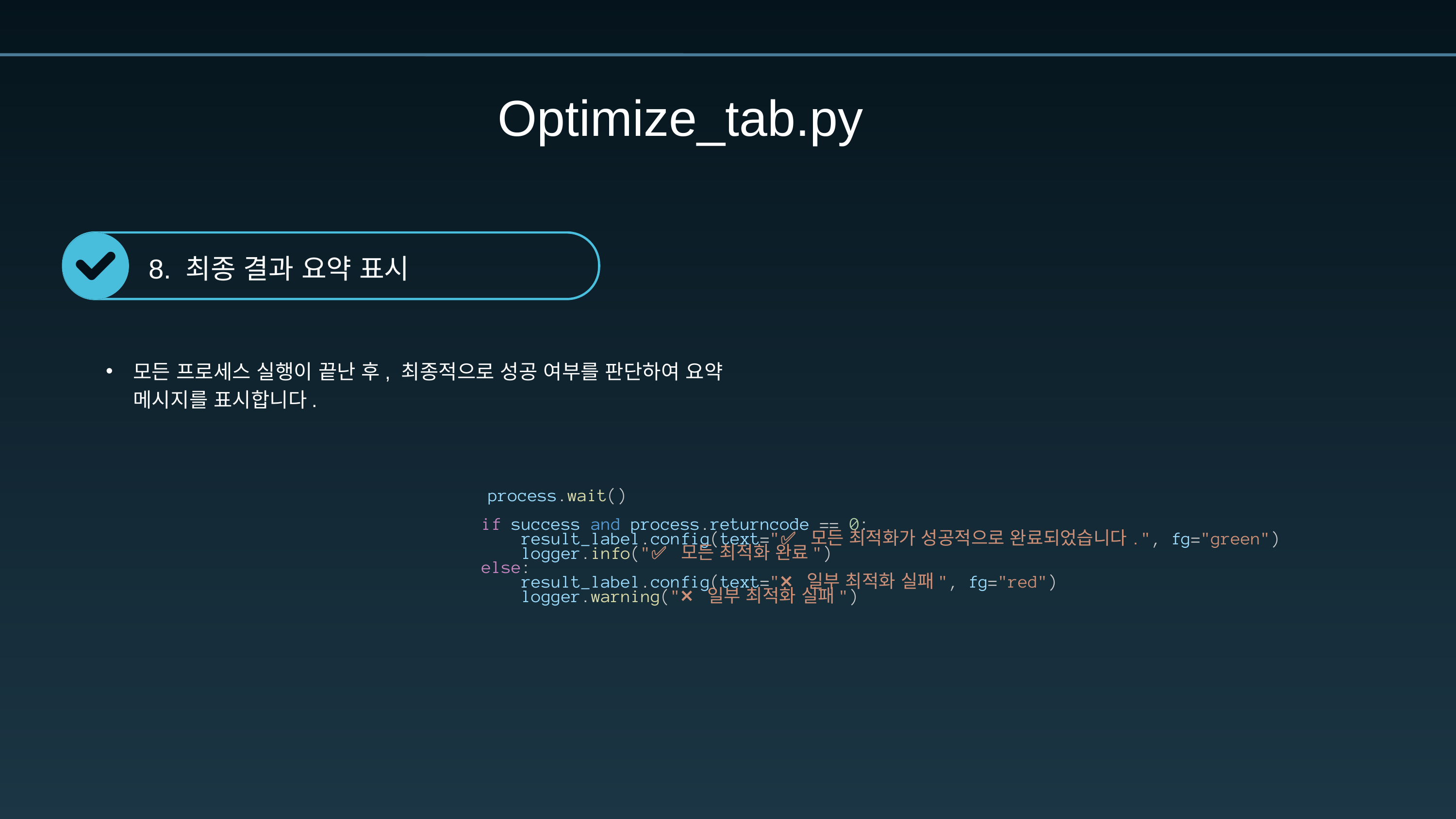

Optimize_tab.py

8. 최종 결과 요약 표시
모든 프로세스 실행이 끝난 후, 최종적으로 성공 여부를 판단하여 요약 메시지를 표시합니다.
 		  process.wait()
                if success and process.returncode == 0:
                    result_label.config(text="✅ 모든 최적화가 성공적으로 완료되었습니다.", fg="green")
                    logger.info("✅ 모든 최적화 완료")
                else:
                    result_label.config(text="❌ 일부 최적화 실패", fg="red")
                    logger.warning("❌ 일부 최적화 실패")